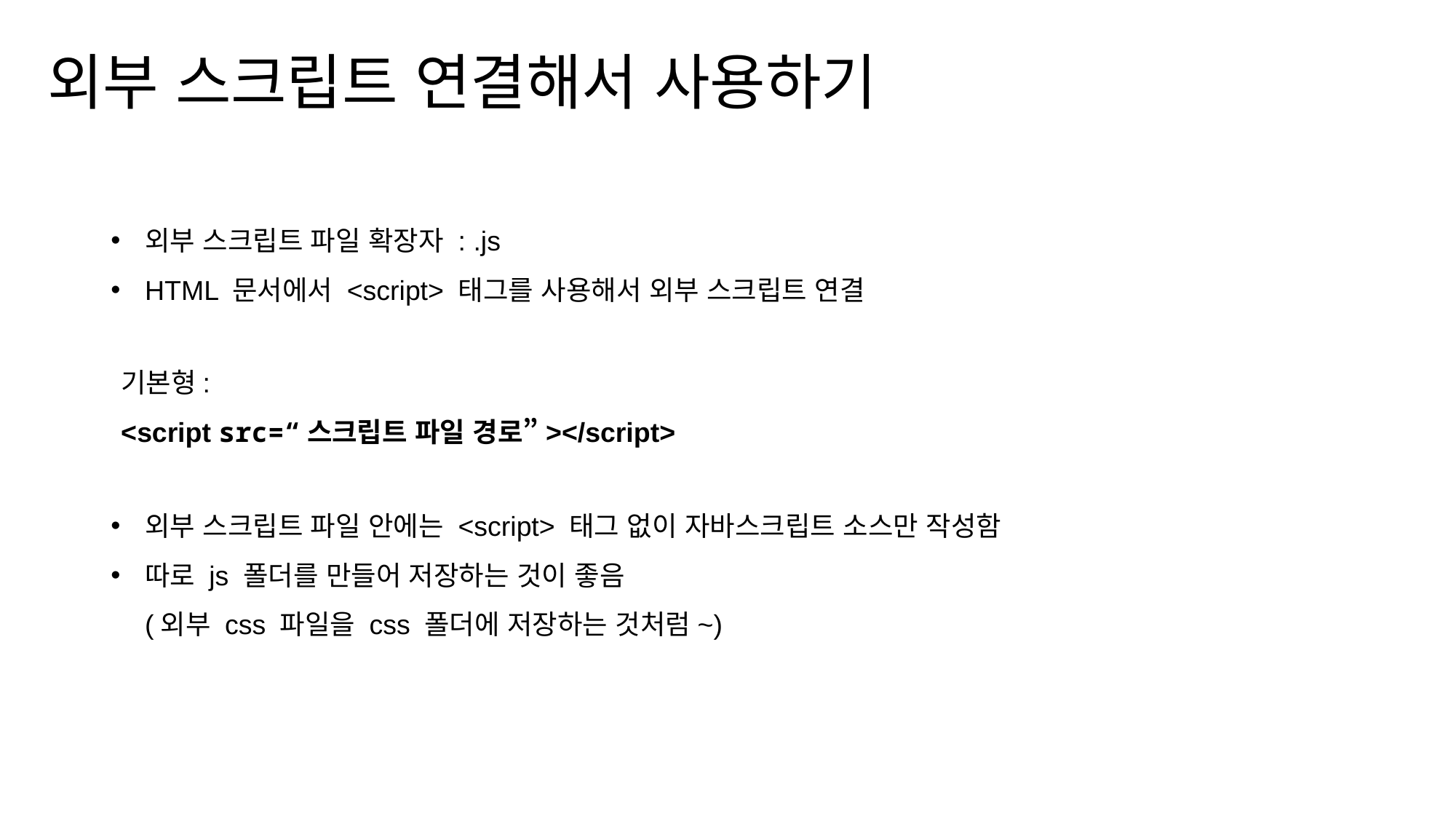

외부 스크립트 연결해서 사용하기
외부 스크립트 파일 확장자 : .js
HTML 문서에서 <script> 태그를 사용해서 외부 스크립트 연결
기본형:
<script src=“스크립트 파일 경로”></script>
외부 스크립트 파일 안에는 <script> 태그 없이 자바스크립트 소스만 작성함
따로 js 폴더를 만들어 저장하는 것이 좋음
(외부 css 파일을 css 폴더에 저장하는 것처럼~)